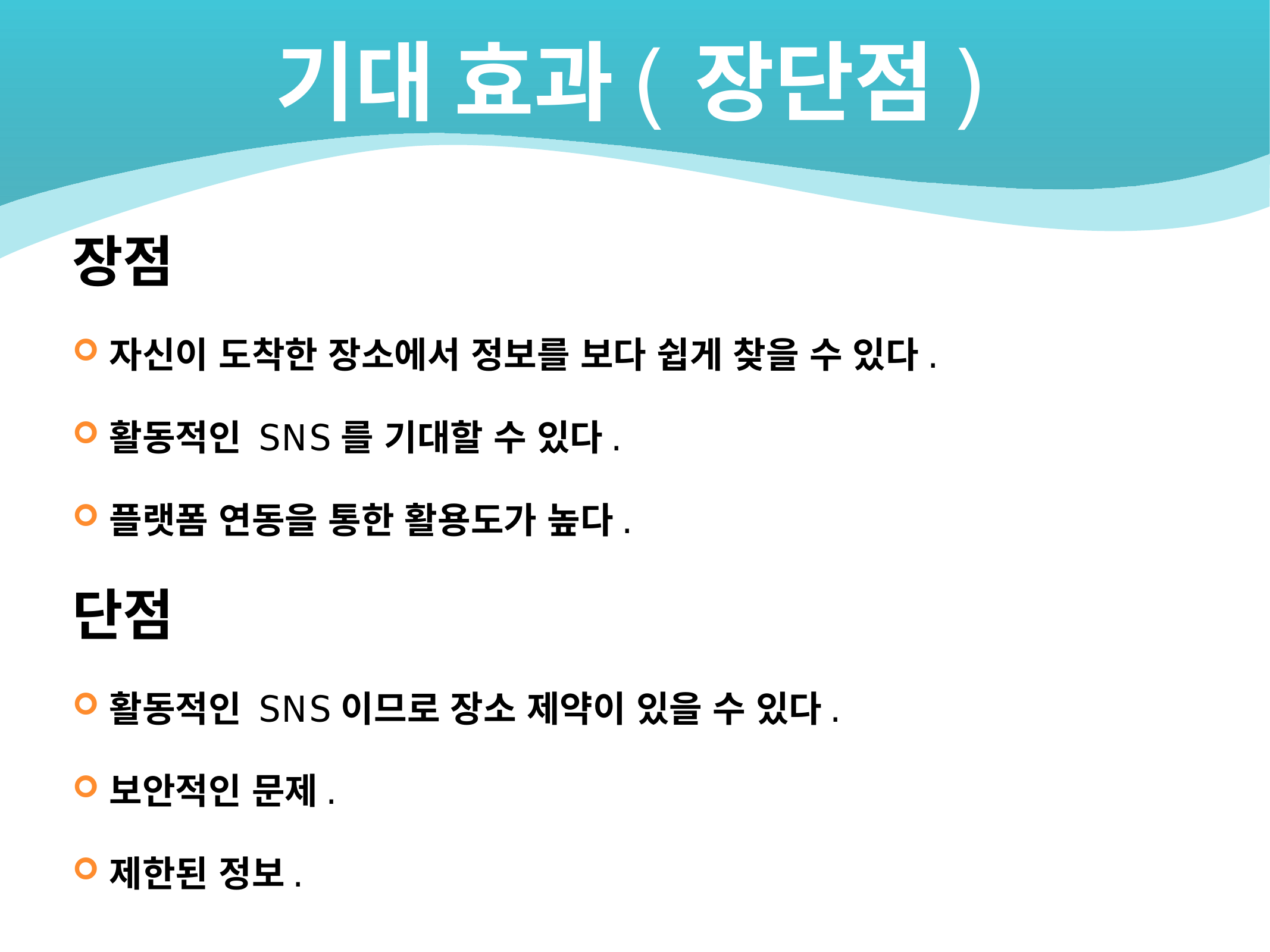

# 기대 효과(장단점)
장점
자신이 도착한 장소에서 정보를 보다 쉽게 찾을 수 있다.
활동적인 SNS를 기대할 수 있다.
플랫폼 연동을 통한 활용도가 높다.
단점
활동적인 SNS이므로 장소 제약이 있을 수 있다.
보안적인 문제.
제한된 정보.